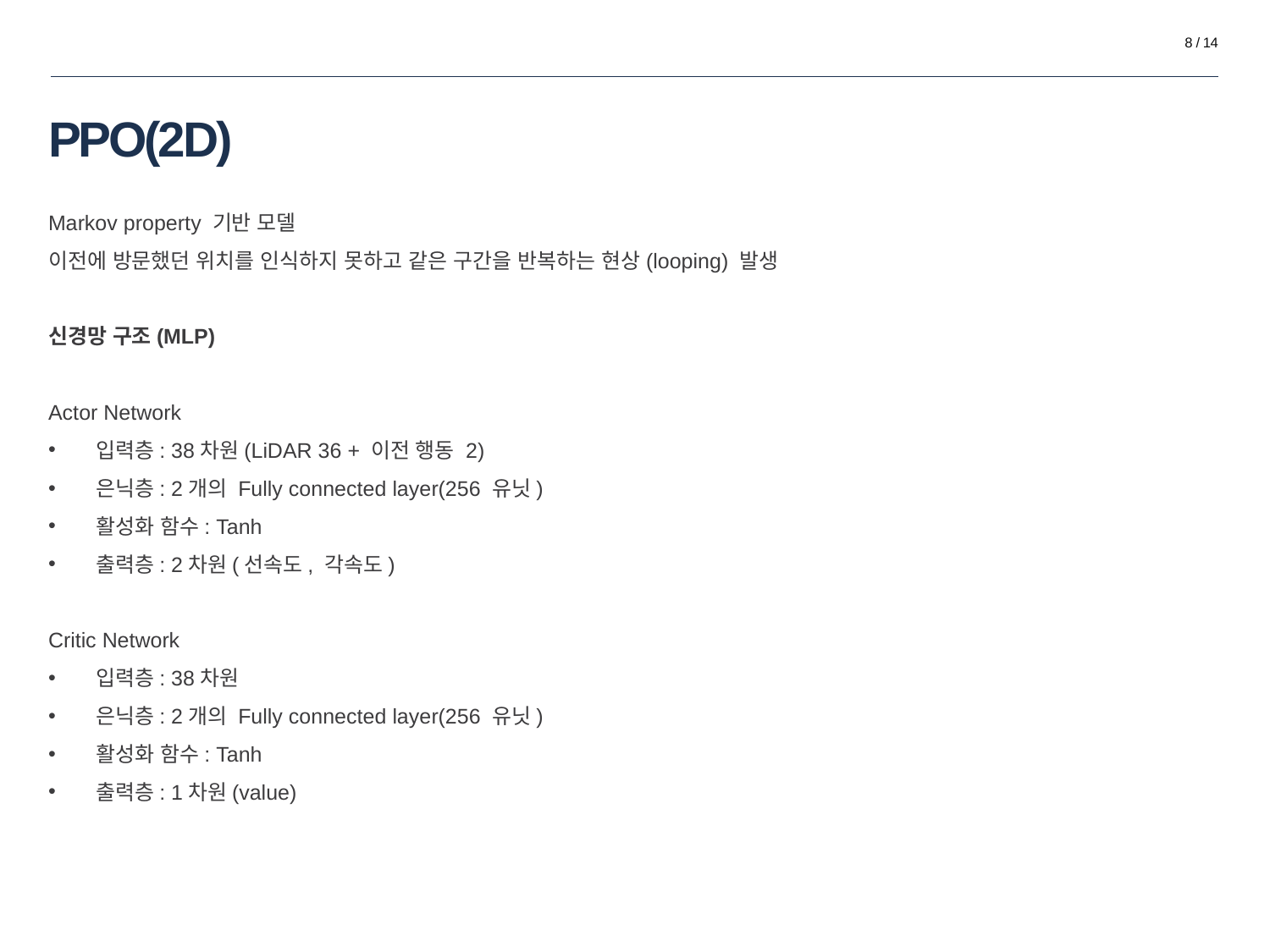

8 / 14
# PPO(2D)
Markov property 기반 모델
이전에 방문했던 위치를 인식하지 못하고 같은 구간을 반복하는 현상(looping) 발생

신경망 구조(MLP)

Actor Network
입력층: 38차원(LiDAR 36 + 이전 행동 2)
은닉층: 2개의 Fully connected layer(256 유닛)
활성화 함수: Tanh
출력층: 2차원(선속도, 각속도)

Critic Network
입력층: 38차원
은닉층: 2개의 Fully connected layer(256 유닛)
활성화 함수: Tanh
출력층: 1차원(value)